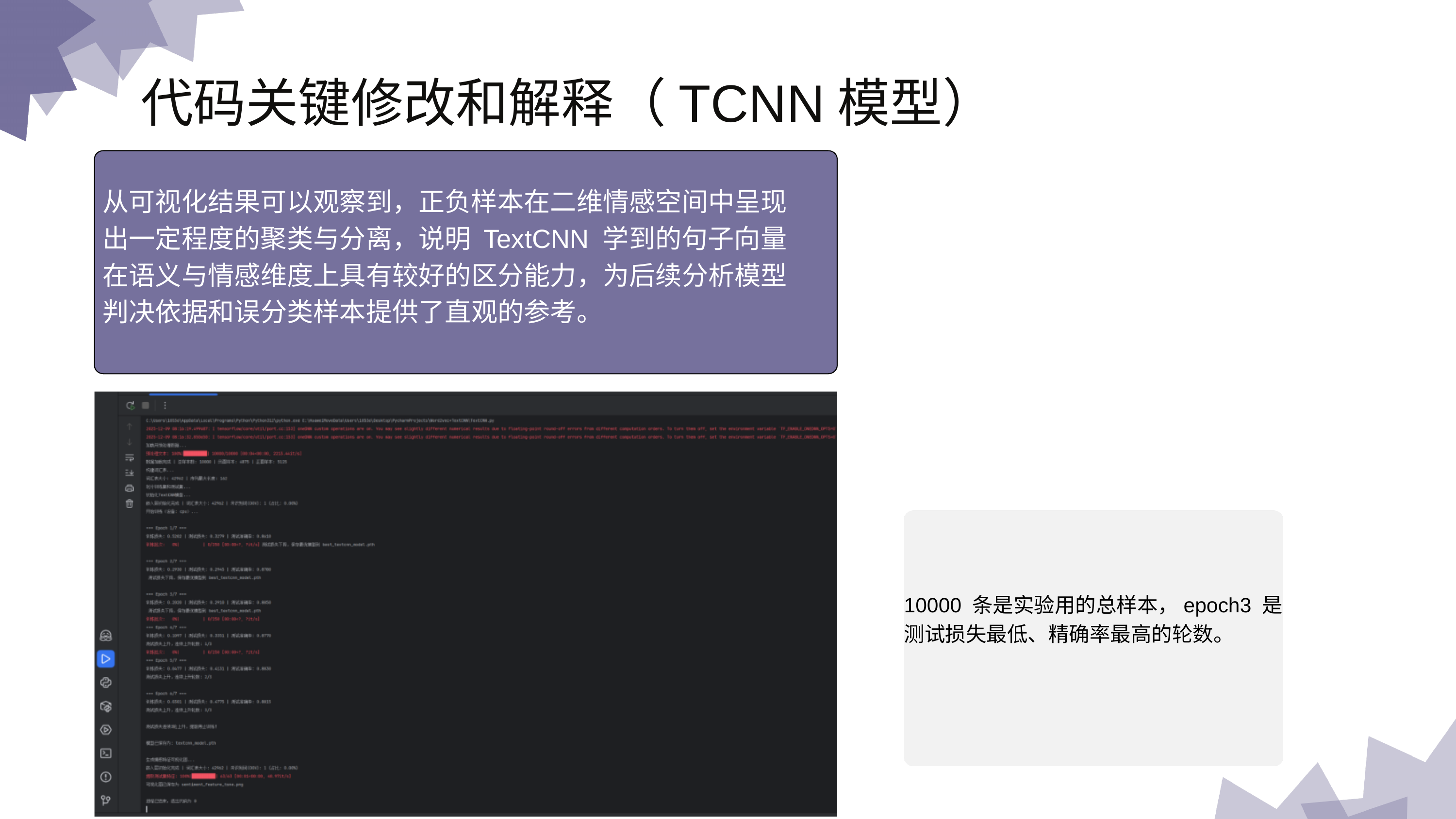

代码关键修改和解释（TCNN模型）

从可视化结果可以观察到，正负样本在二维情感空间中呈现出一定程度的聚类与分离，说明 TextCNN 学到的句子向量在语义与情感维度上具有较好的区分能力，为后续分析模型判决依据和误分类样本提供了直观的参考。

10000 条是实验用的总样本，epoch3 是测试损失最低、精确率最高的轮数。